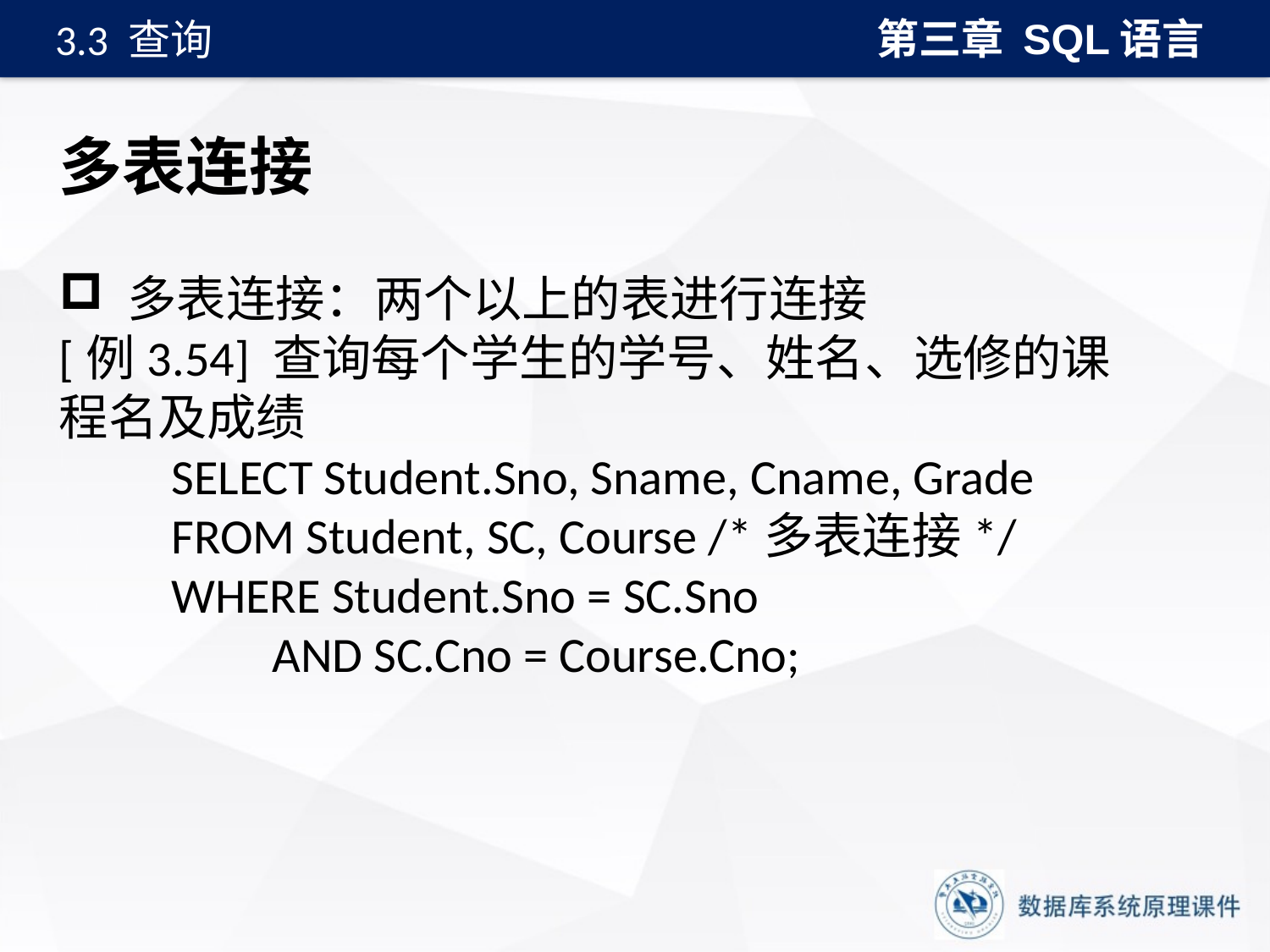

第三章 SQL语言
3.3 查询
# 多表连接
 多表连接：两个以上的表进行连接
[例3.54] 查询每个学生的学号、姓名、选修的课程名及成绩
          SELECT Student.Sno, Sname, Cname, Grade
          FROM Student, SC, Course /*多表连接*/
          WHERE Student.Sno = SC.Sno
                   AND SC.Cno = Course.Cno;